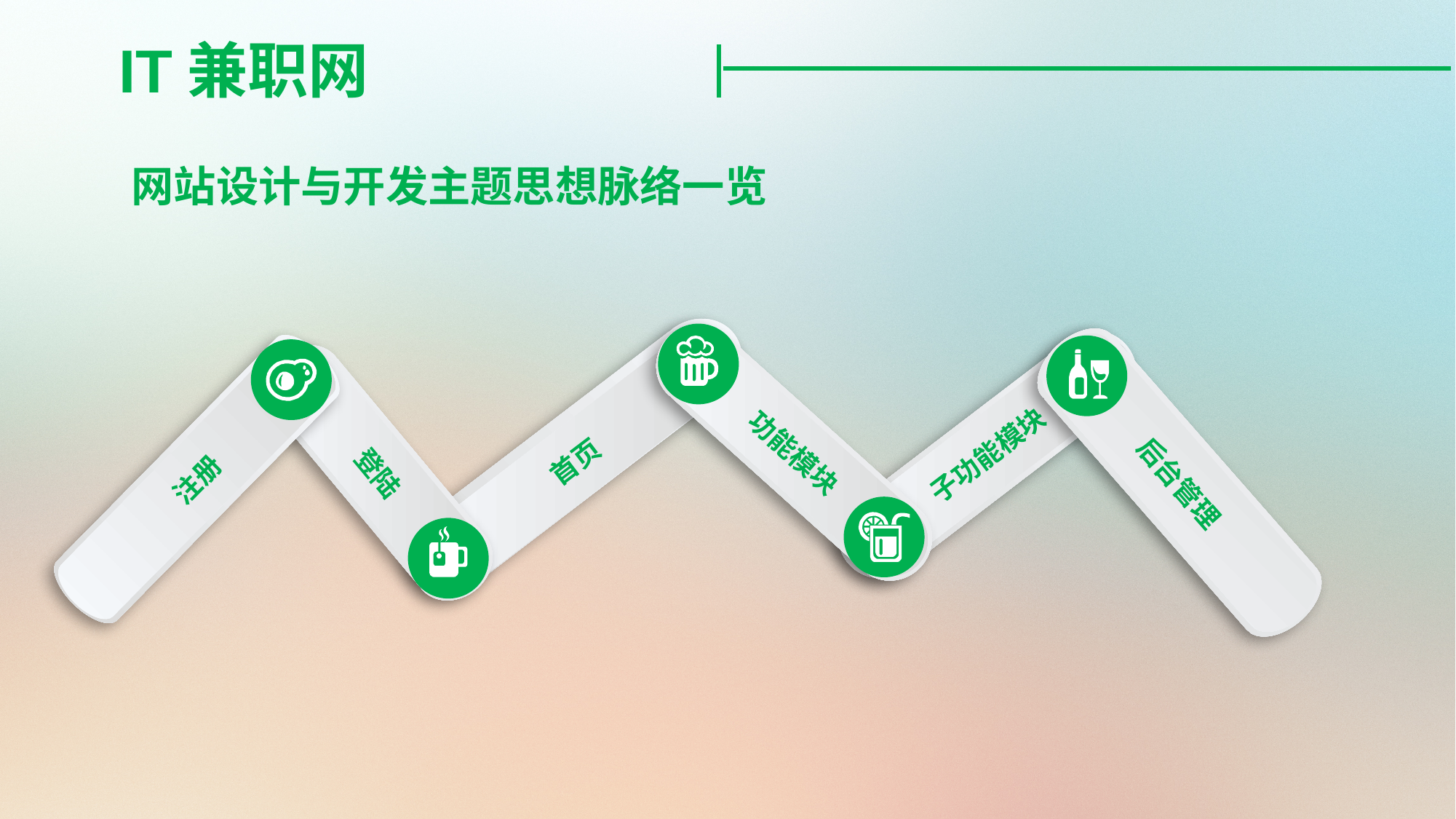

IT兼职网
网站设计与开发主题思想脉络一览

功能模块

子功能模块

首页

登陆

后台管理

注册